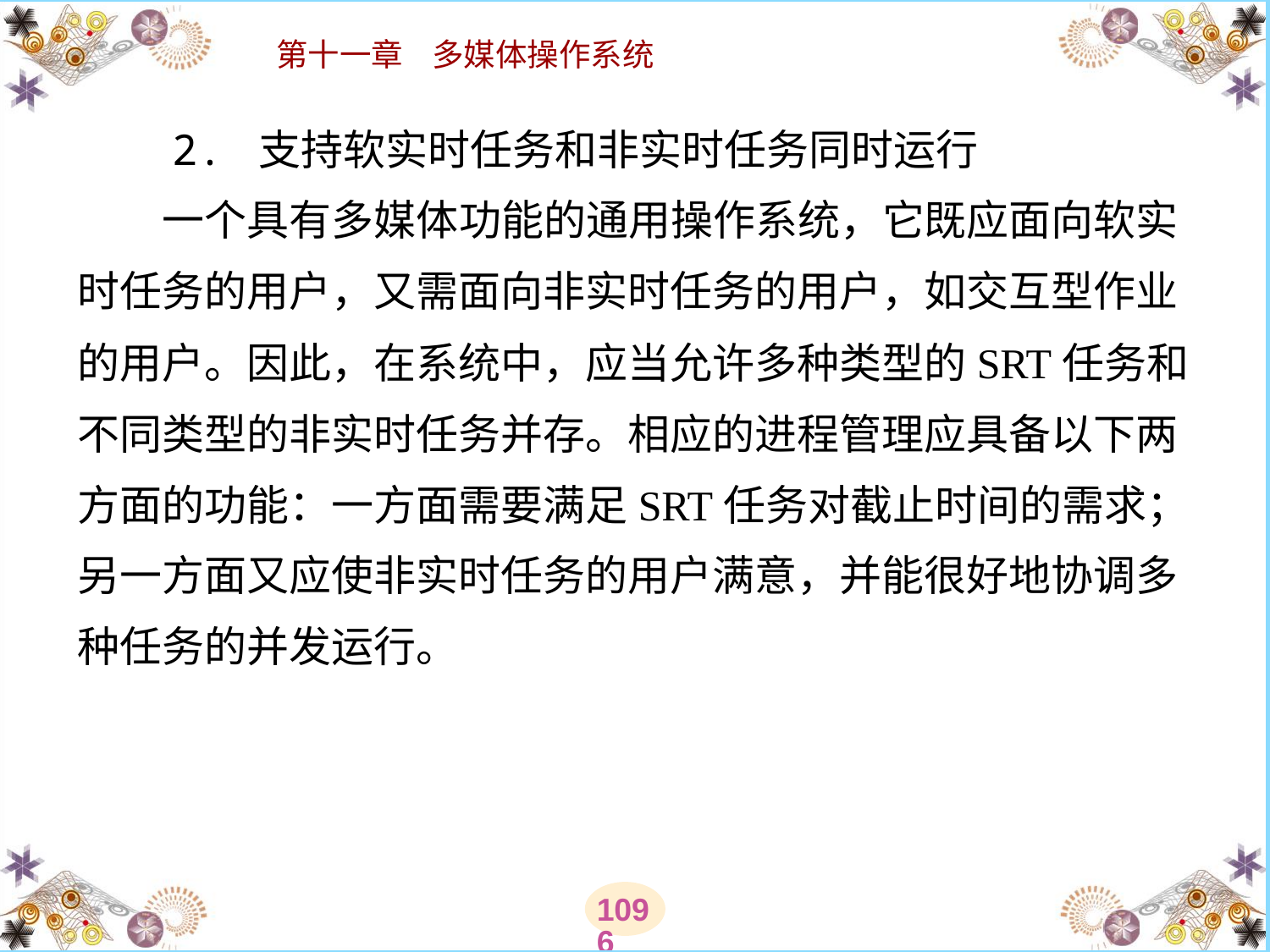

# 2. 支持软实时任务和非实时任务同时运行 　　一个具有多媒体功能的通用操作系统，它既应面向软实时任务的用户，又需面向非实时任务的用户，如交互型作业的用户。因此，在系统中，应当允许多种类型的SRT任务和不同类型的非实时任务并存。相应的进程管理应具备以下两方面的功能：一方面需要满足SRT任务对截止时间的需求；另一方面又应使非实时任务的用户满意，并能很好地协调多种任务的并发运行。